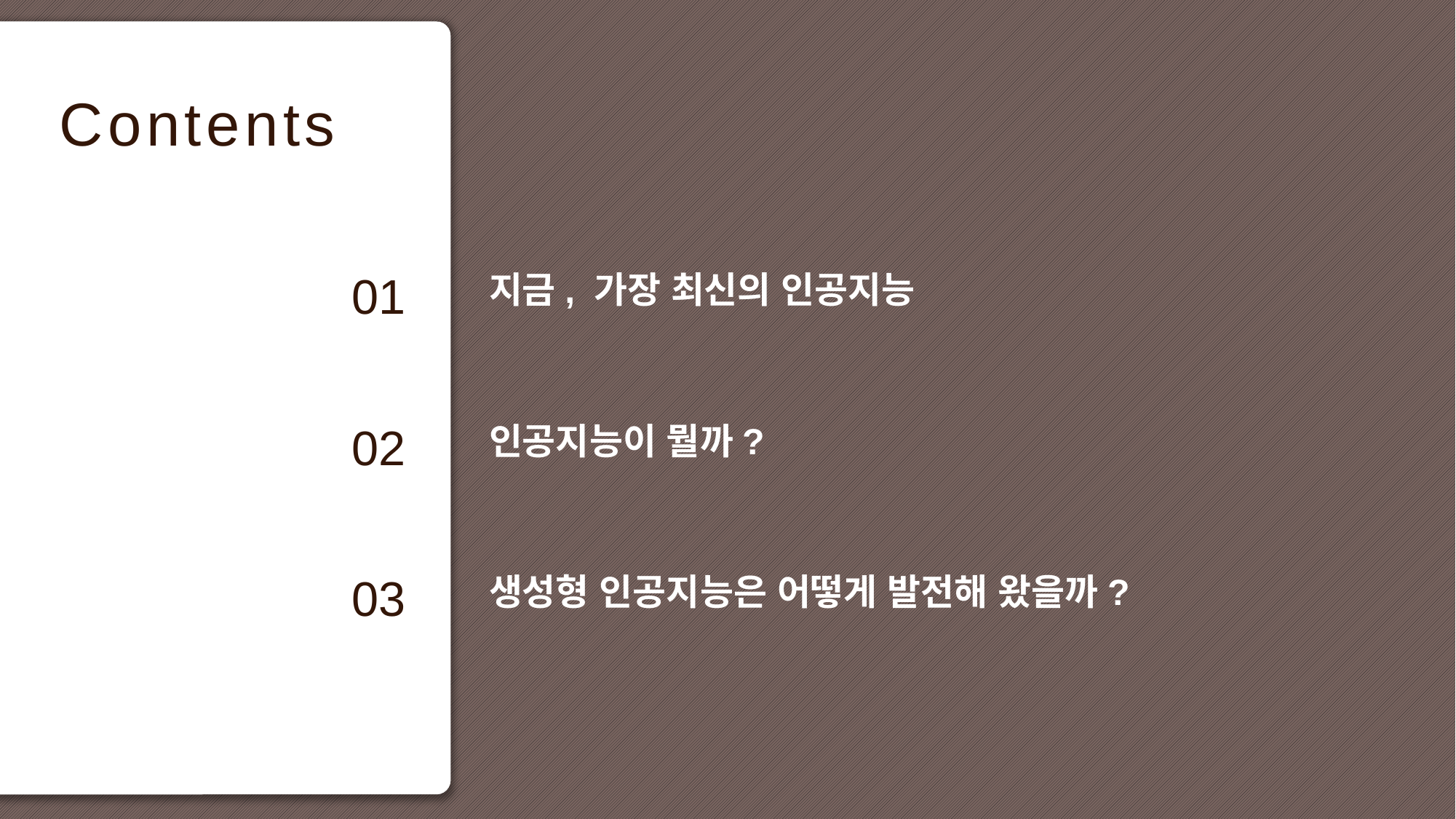

01
지금, 가장 최신의 인공지능
02
인공지능이 뭘까?
03
생성형 인공지능은 어떻게 발전해 왔을까?